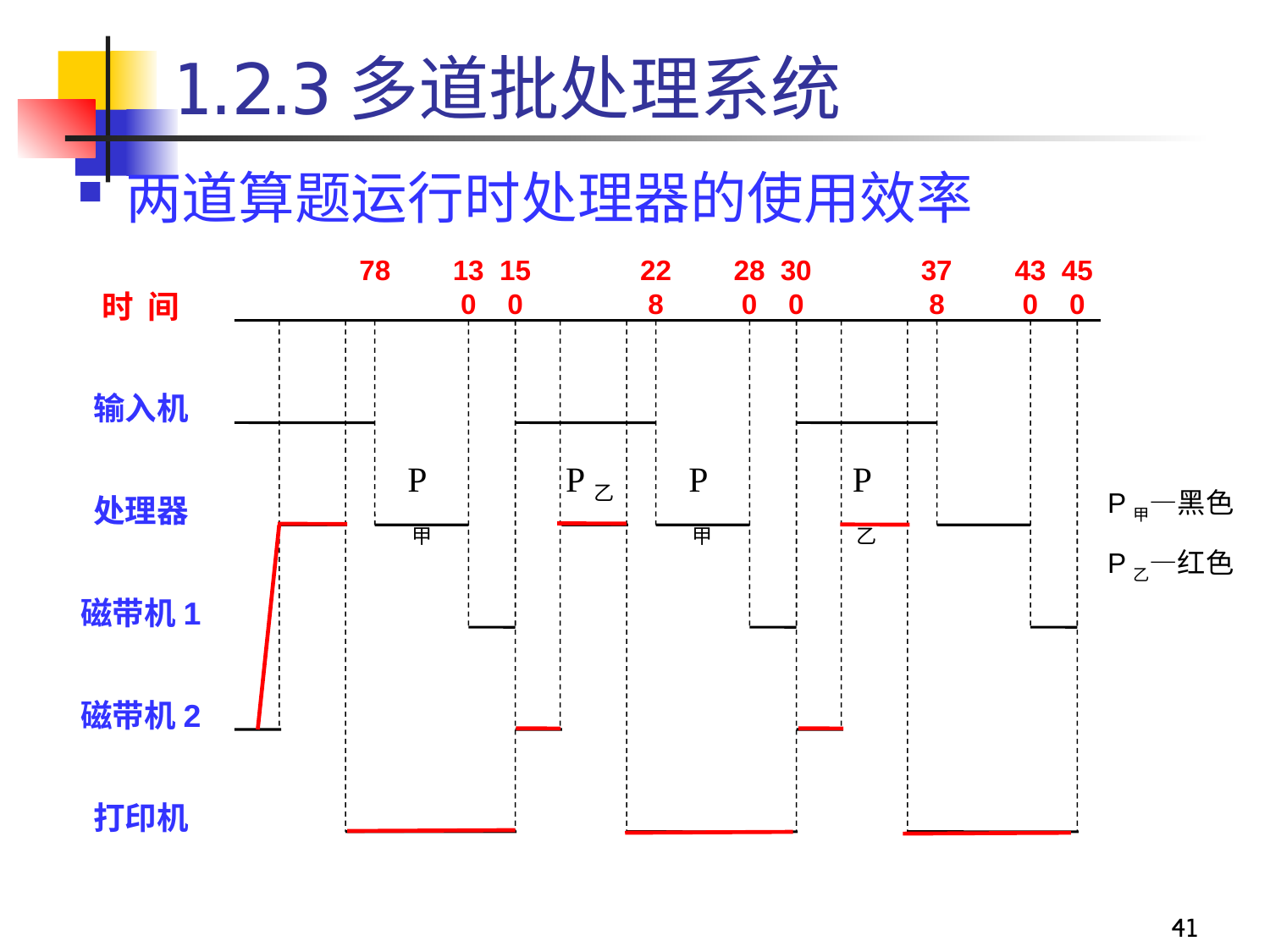

1.2.3多道批处理系统
两道算题运行时处理器的使用效率
78
130
150
228
280
300
378
430
450
时  间

输入机
P甲
P乙
P甲
P乙
P甲—黑色
处理器
P乙—红色
磁带机1
磁带机2
打印机
41